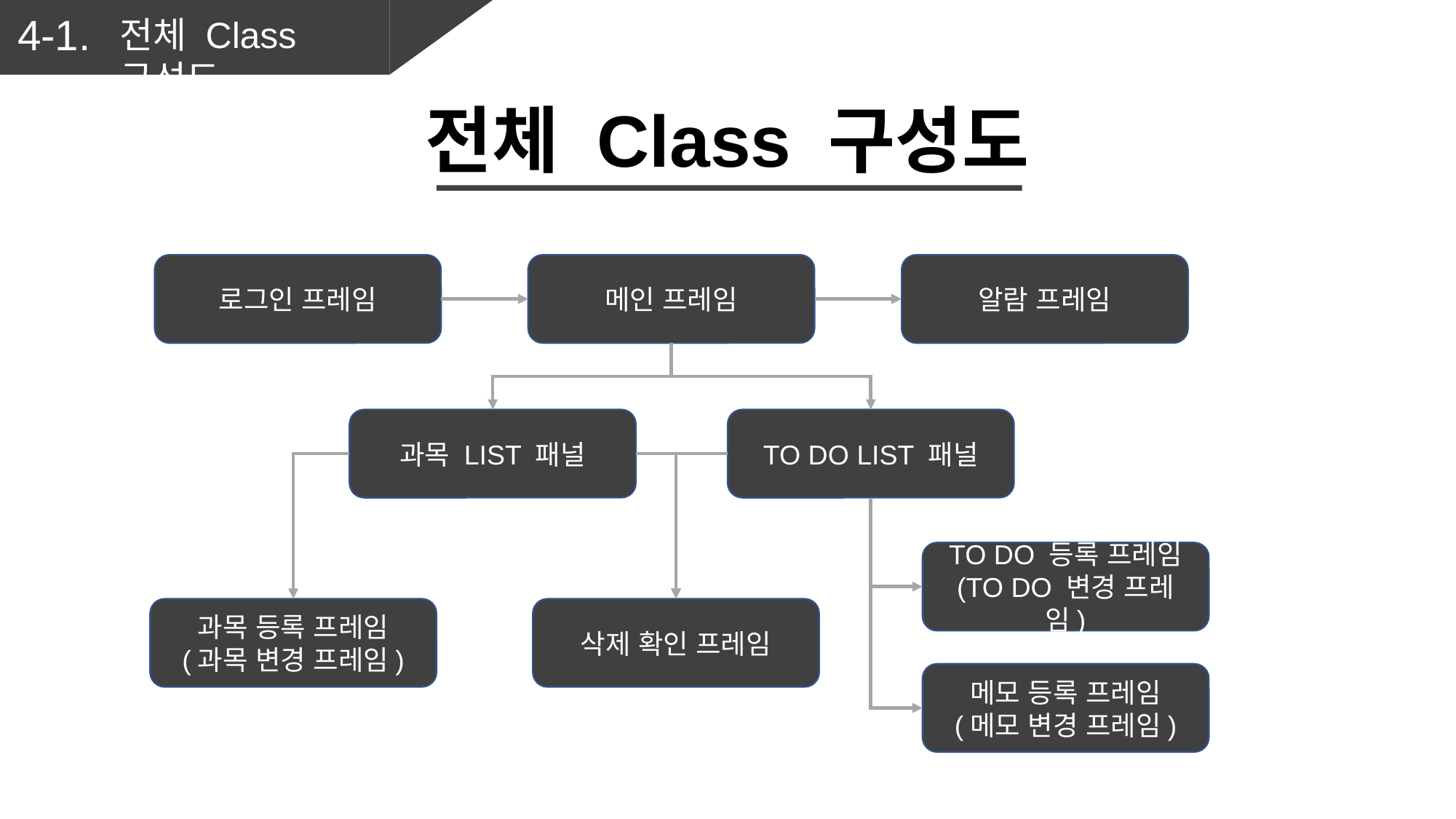

4-1.
전체 Class 구성도
전체 Class 구성도

메인 프레임
알람 프레임
로그인 프레임
과목 LIST 패널
TO DO LIST 패널
TO DO 등록 프레임
(TO DO 변경 프레임)
과목 등록 프레임
(과목 변경 프레임)
삭제 확인 프레임
메모 등록 프레임
(메모 변경 프레임)